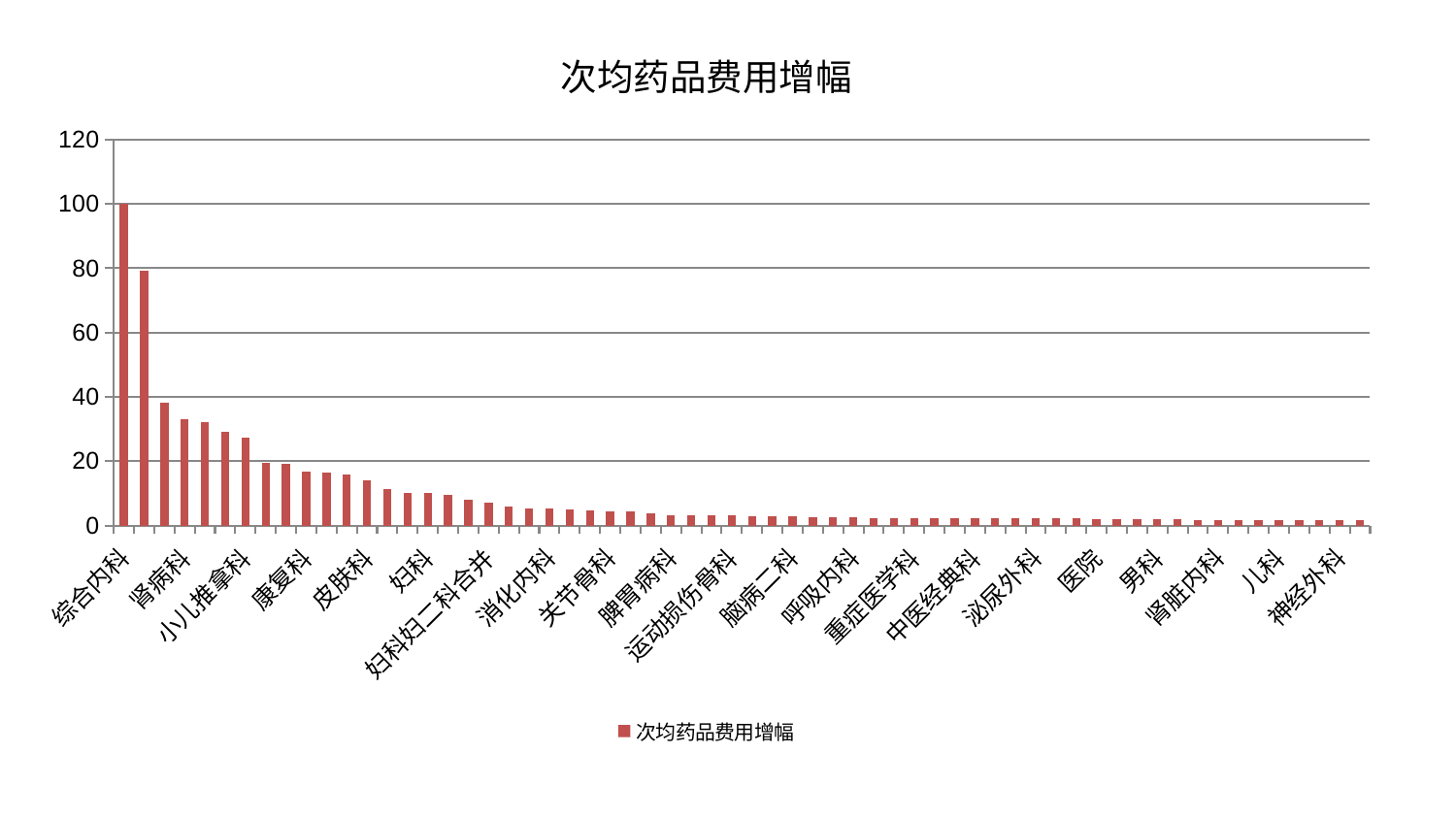

### Chart: 次均药品费用增幅

| Category | 次均药品费用增幅 |
|---|---|
| 综合内科 | 100.0 |
| 心病三科 | 79.21133777098746 |
| 东区重症医学科 | 38.07456694646538 |
| 肾病科 | 33.079197068630144 |
| 脑病一科 | 32.10931911350535 |
| 骨科 | 29.15736700870456 |
| 小儿推拿科 | 27.38081582824971 |
| 肛肠科 | 19.579552935676745 |
| 小儿骨科 | 19.220469697567005 |
| 康复科 | 16.753061473008263 |
| 神经内科 | 16.540727176221264 |
| 美容皮肤科 | 15.825670352962002 |
| 皮肤科 | 14.083695296296147 |
| 中医外治中心 | 11.22857169732629 |
| 脑病三科 | 10.179294231277868 |
| 妇科 | 9.994119732292367 |
| 肝胆外科 | 9.472593931194385 |
| 产科 | 7.911175711095631 |
| 妇科妇二科合并 | 7.241704664995792 |
| 耳鼻喉科 | 5.901801739111509 |
| 心血管内科 | 5.342341624790479 |
| 消化内科 | 5.261680993428542 |
| 身心医学科 | 4.997022657503852 |
| 妇二科 | 4.656076183115239 |
| 关节骨科 | 4.493647545499566 |
| 心病四科 | 4.269006647821337 |
| 微创骨科 | 3.710158747258129 |
| 脾胃病科 | 3.1636614986341236 |
| 西区重症医学科 | 3.0672272122522495 |
| 血液科 | 3.0331185249399195 |
| 运动损伤骨科 | 3.01527848035565 |
| 眼科 | 2.960231053818674 |
| 针灸科 | 2.8303999821889643 |
| 脑病二科 | 2.7751310309368153 |
| 内分泌科 | 2.657526677358091 |
| 乳腺甲状腺外科 | 2.521773848367206 |
| 呼吸内科 | 2.5152425976087103 |
| 老年医学科 | 2.4131134859082333 |
| 显微骨科 | 2.320031282878619 |
| 重症医学科 | 2.2912911236190525 |
| 胸外科 | 2.2845436981562397 |
| 脾胃科消化科合并 | 2.2760581396490664 |
| 中医经典科 | 2.2293958580085116 |
| 东区肾病科 | 2.2079760925107488 |
| 推拿科 | 2.191666454278594 |
| 泌尿外科 | 2.1556848511288074 |
| 创伤骨科 | 2.1504907124727013 |
| 心病二科 | 2.145668252915156 |
| 医院 | 2.1056715239914254 |
| 周围血管科 | 2.0782830317907246 |
| 普通外科 | 1.9908792262244672 |
| 男科 | 1.9171423294156702 |
| 口腔科 | 1.8769870081537825 |
| 肝病科 | 1.8039630521662988 |
| 肾脏内科 | 1.7991046200471978 |
| 脊柱骨科 | 1.7961272263036698 |
| 风湿病科 | 1.7394390203232855 |
| 儿科 | 1.6964521637759824 |
| 心病一科 | 1.692528280966654 |
| 治未病中心 | 1.6896935954962662 |
| 神经外科 | 1.6101266789713116 |
| 肿瘤内科 | 1.5617456473290066 |
18